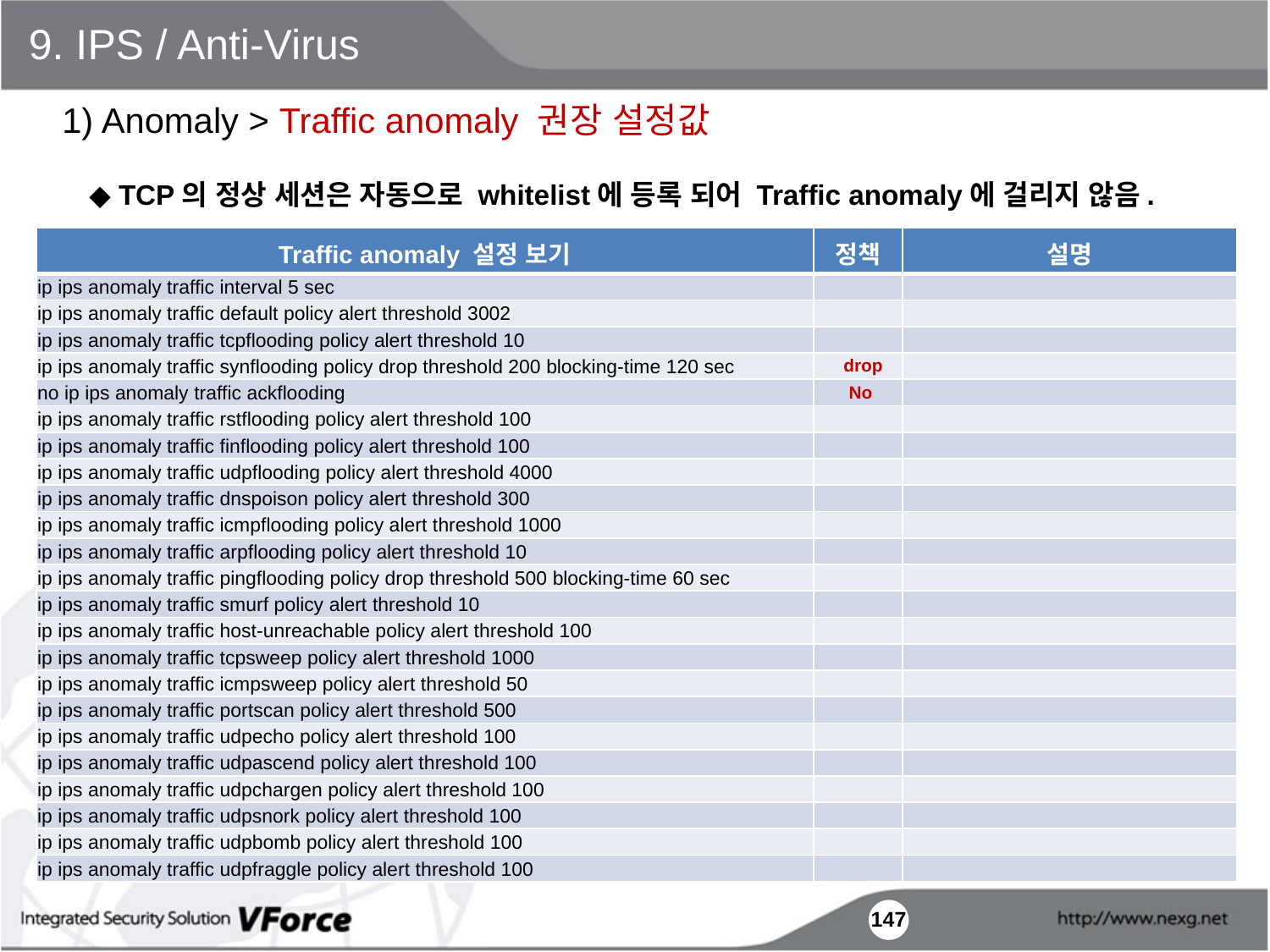

9. IPS / Anti-Virus
1) Anomaly > Traffic anomaly 권장 설정값
◆ TCP의 정상 세션은 자동으로 whitelist에 등록 되어 Traffic anomaly에 걸리지 않음.
| Traffic anomaly 설정 보기 | 정책 | 설명 |
| --- | --- | --- |
| ip ips anomaly traffic interval 5 sec |  |  |
| ip ips anomaly traffic default policy alert threshold 3002 |  |  |
| ip ips anomaly traffic tcpflooding policy alert threshold 10 |  |  |
| ip ips anomaly traffic synflooding policy drop threshold 200 blocking-time 120 sec | drop |  |
| no ip ips anomaly traffic ackflooding | No |  |
| ip ips anomaly traffic rstflooding policy alert threshold 100 |  |  |
| ip ips anomaly traffic finflooding policy alert threshold 100 |  |  |
| ip ips anomaly traffic udpflooding policy alert threshold 4000 |  |  |
| ip ips anomaly traffic dnspoison policy alert threshold 300 |  |  |
| ip ips anomaly traffic icmpflooding policy alert threshold 1000 |  |  |
| ip ips anomaly traffic arpflooding policy alert threshold 10 |  |  |
| ip ips anomaly traffic pingflooding policy drop threshold 500 blocking-time 60 sec |  |  |
| ip ips anomaly traffic smurf policy alert threshold 10 |  |  |
| ip ips anomaly traffic host-unreachable policy alert threshold 100 |  |  |
| ip ips anomaly traffic tcpsweep policy alert threshold 1000 |  |  |
| ip ips anomaly traffic icmpsweep policy alert threshold 50 |  |  |
| ip ips anomaly traffic portscan policy alert threshold 500 |  |  |
| ip ips anomaly traffic udpecho policy alert threshold 100 |  |  |
| ip ips anomaly traffic udpascend policy alert threshold 100 |  |  |
| ip ips anomaly traffic udpchargen policy alert threshold 100 |  |  |
| ip ips anomaly traffic udpsnork policy alert threshold 100 |  |  |
| ip ips anomaly traffic udpbomb policy alert threshold 100 |  |  |
| ip ips anomaly traffic udpfraggle policy alert threshold 100 |  |  |